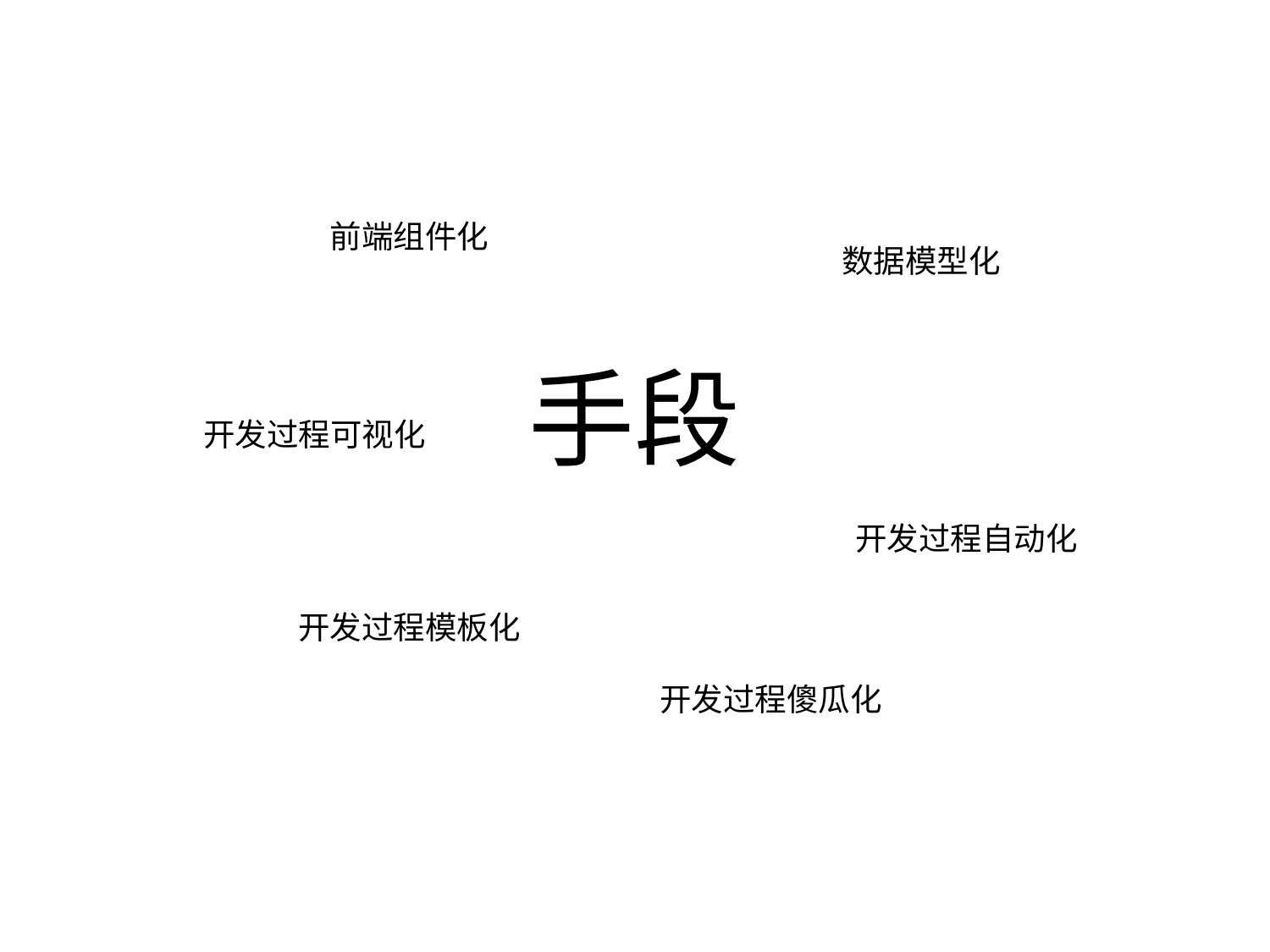

# 手段
前端组件化
数据模型化
开发过程可视化
开发过程自动化
开发过程模板化
开发过程傻瓜化